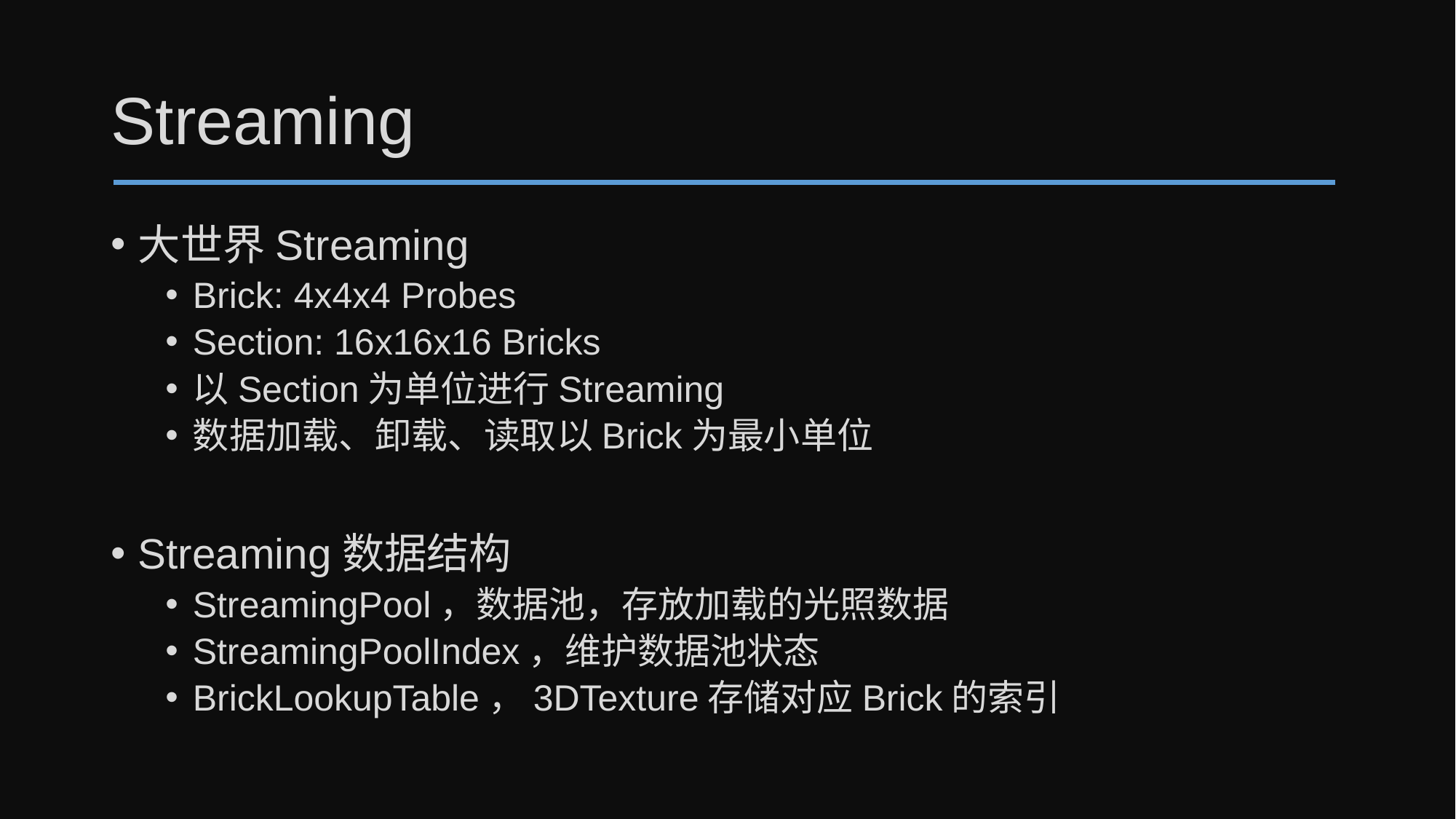

# Streaming
大世界Streaming
Brick: 4x4x4 Probes
Section: 16x16x16 Bricks
以Section为单位进行Streaming
数据加载、卸载、读取以Brick为最小单位

Streaming数据结构
StreamingPool，数据池，存放加载的光照数据
StreamingPoolIndex，维护数据池状态
BrickLookupTable，3DTexture存储对应Brick的索引